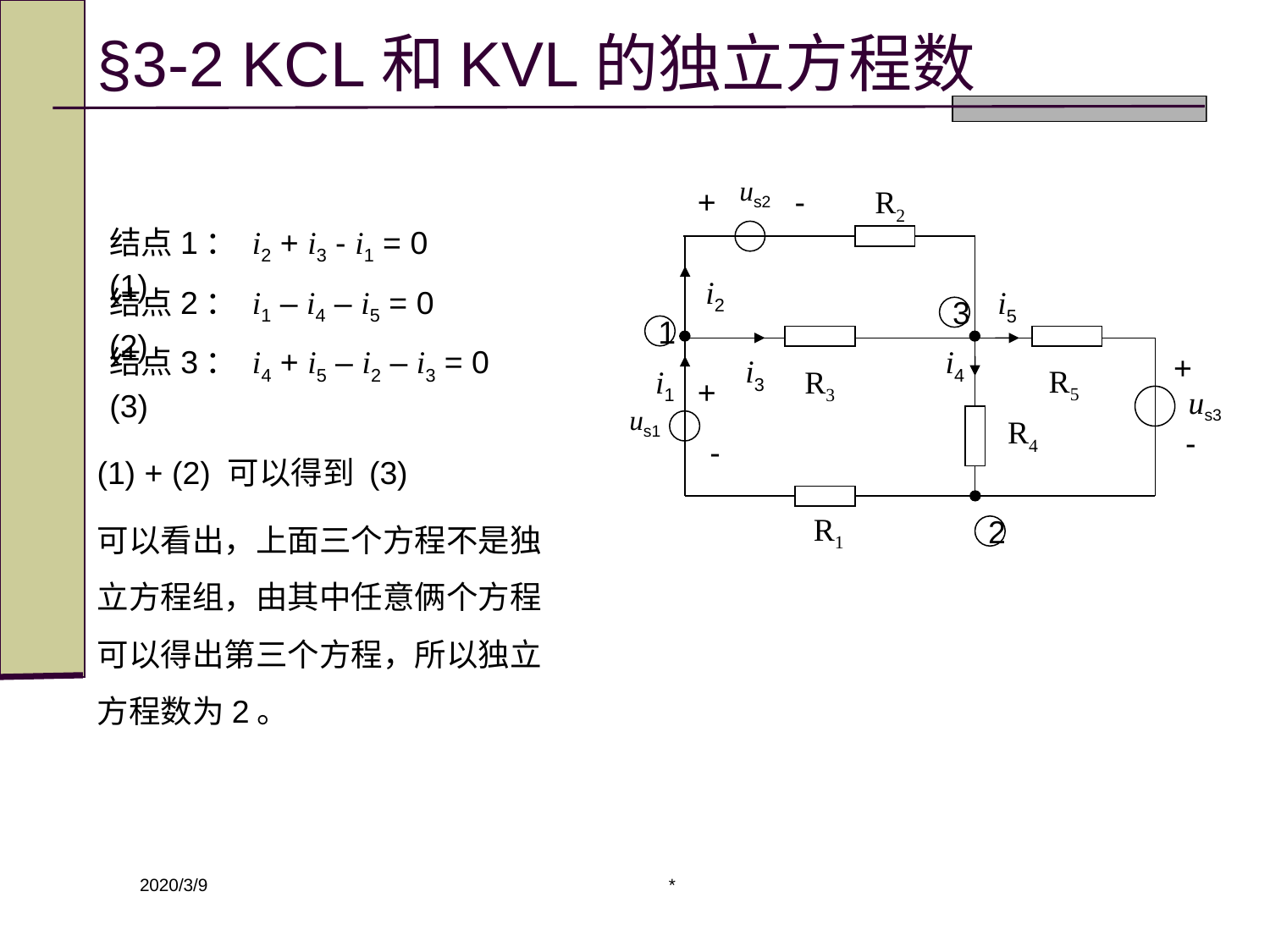

# §3-2 KCL和KVL的独立方程数
us2
R2
+
-

i2
i5
3
1

i4

+
i3
R5
i1

R3

+
us3

us1

R4

-
-

R1
2
结点1： i2 + i3 - i1 = 0           (1)
结点2： i1 – i4 – i5 = 0          (2)
结点3： i4 + i5 – i2 – i3 = 0    (3)
(1) + (2) 可以得到 (3)
可以看出，上面三个方程不是独立方程组，由其中任意俩个方程可以得出第三个方程，所以独立方程数为2。
*
2020/3/9